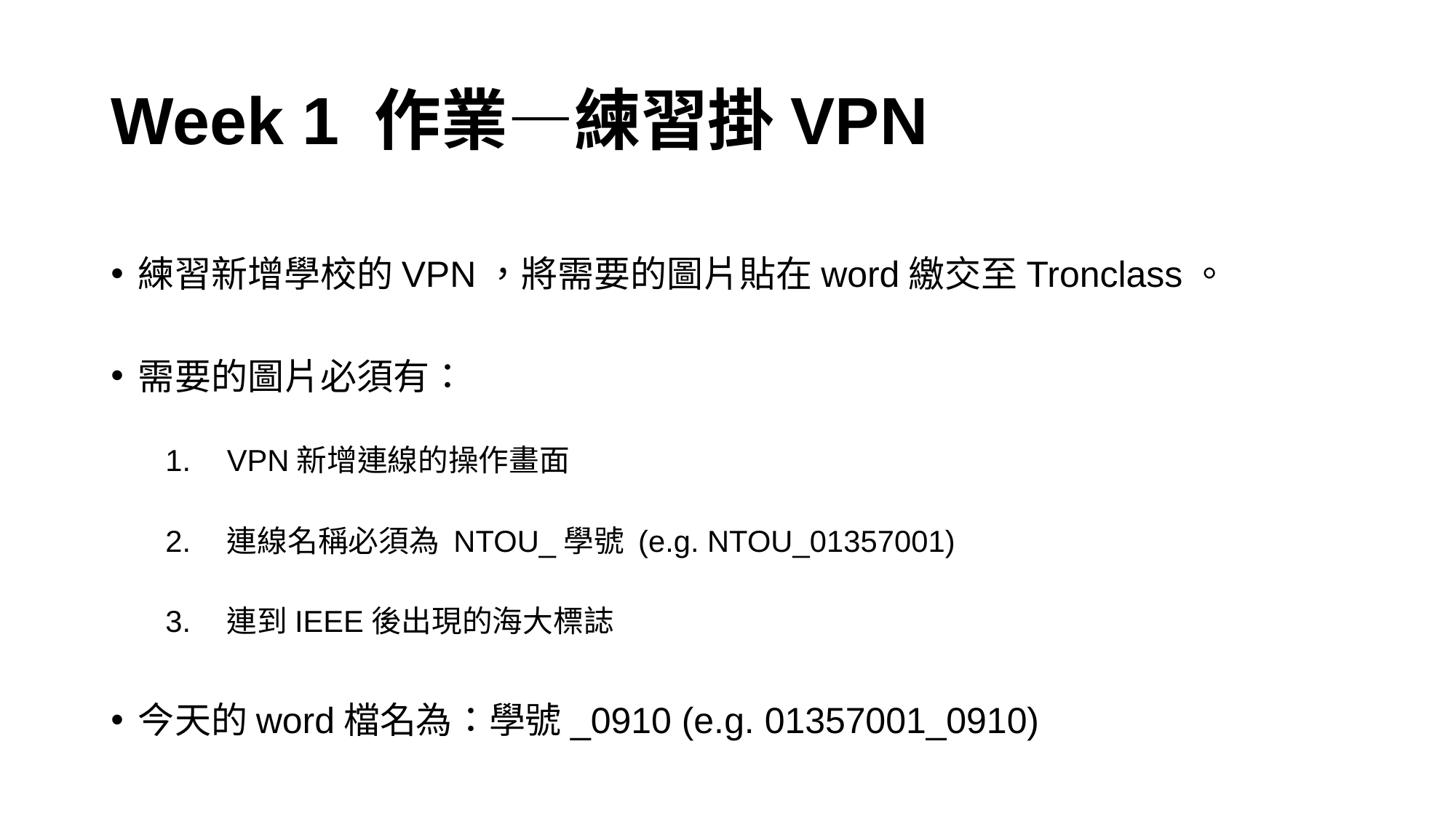

# Week 1 作業—練習掛VPN
練習新增學校的VPN，將需要的圖片貼在word繳交至Tronclass。
需要的圖片必須有：
VPN新增連線的操作畫面
連線名稱必須為 NTOU_學號 (e.g. NTOU_01357001)
連到IEEE後出現的海大標誌
今天的word檔名為：學號_0910 (e.g. 01357001_0910)